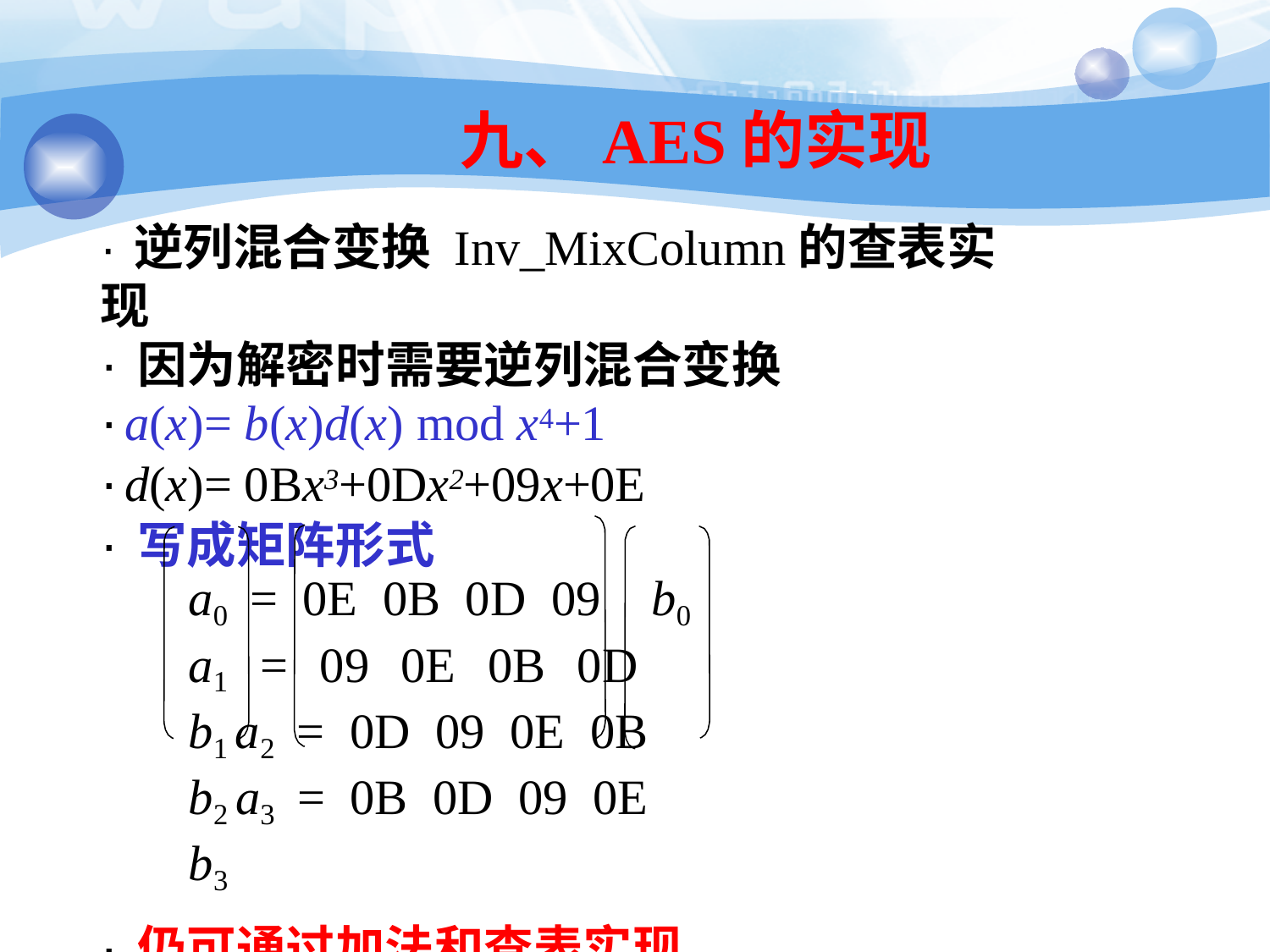

178
# 九、AES的实现
·逆列混合变换 Inv_MixColumn的查表实现
·因为解密时需要逆列混合变换
·a(x)= b(x)d(x) mod x4+1
·d(x)= 0Bx3+0Dx2+09x+0E
·写成矩阵形式
a0   =  0E  0B  0D  09    b0
a1   =  09  0E  0B  0D    b1 a2   =  0D  09  0E  0B    b2 a3   =  0B  0D  09  0E    b3
·仍可通过加法和查表实现GF(28)的乘法。